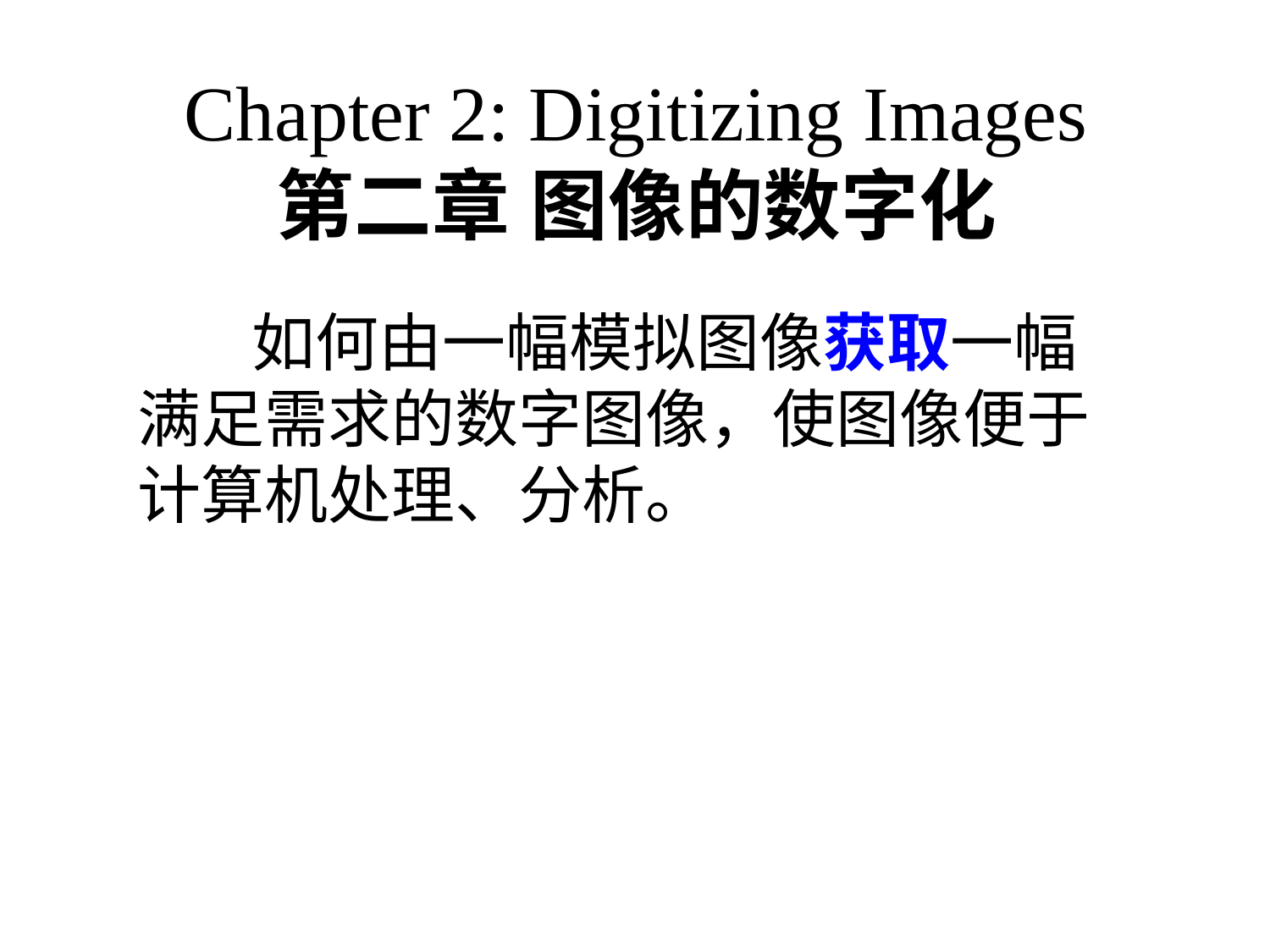

# Chapter 2: Digitizing Images 第二章	图像的数字化

       如何由一幅模拟图像获取一幅满足需求的数字图像，使图像便于计算机处理、分析。